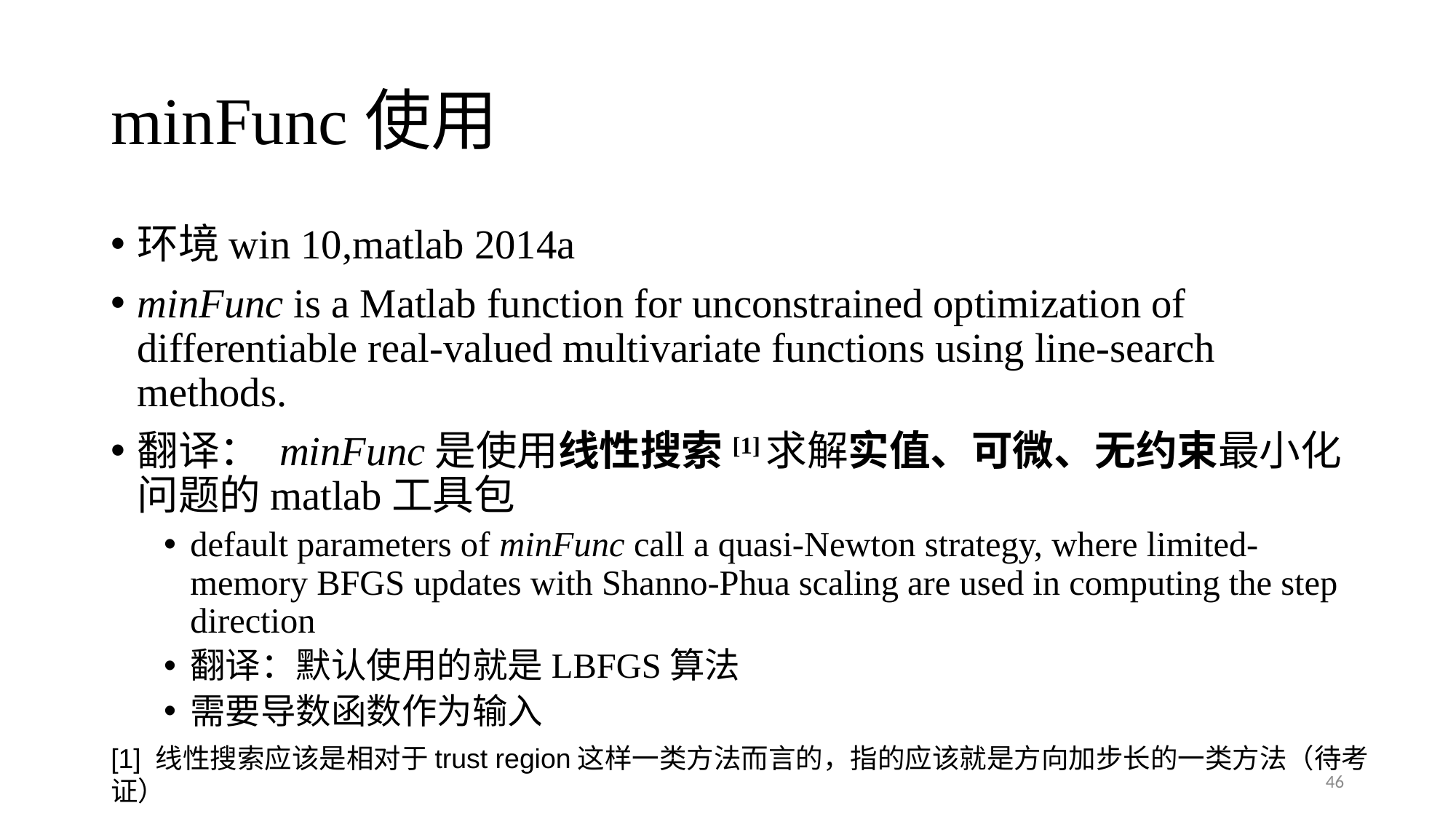

# minFunc使用
环境win 10,matlab 2014a
minFunc is a Matlab function for unconstrained optimization of differentiable real-valued multivariate functions using line-search methods.
翻译： minFunc是使用线性搜索[1]求解实值、可微、无约束最小化问题的matlab工具包
default parameters of minFunc call a quasi-Newton strategy, where limited-memory BFGS updates with Shanno-Phua scaling are used in computing the step direction
翻译：默认使用的就是LBFGS算法
需要导数函数作为输入
[1] 线性搜索应该是相对于trust region这样一类方法而言的，指的应该就是方向加步长的一类方法（待考证）
46